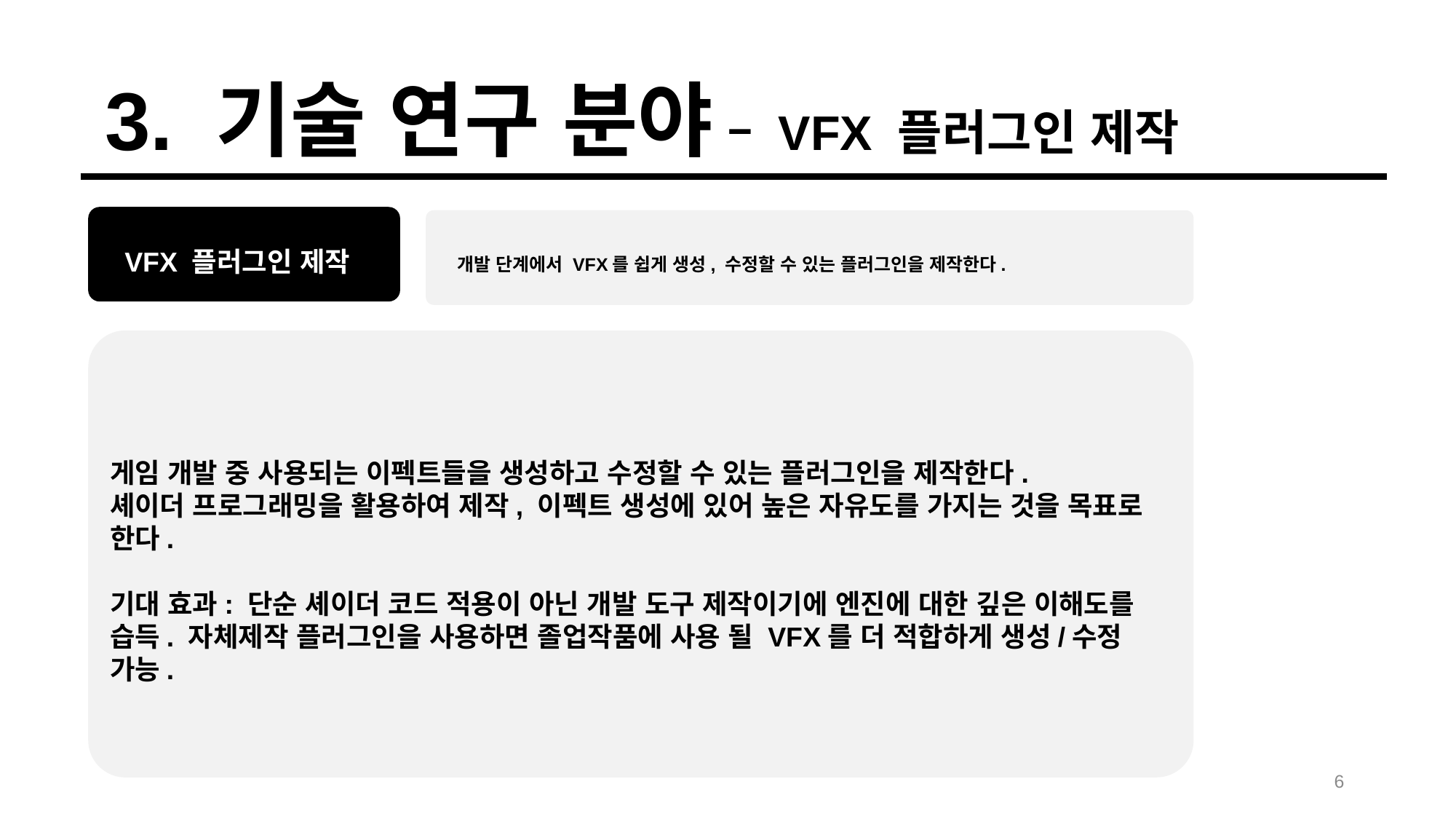

3. 기술 연구 분야 – VFX 플러그인 제작

VFX 플러그인 제작

개발 단계에서 VFX를 쉽게 생성, 수정할 수 있는 플러그인을 제작한다.

게임 개발 중 사용되는 이펙트들을 생성하고 수정할 수 있는 플러그인을 제작한다.
셰이더 프로그래밍을 활용하여 제작, 이펙트 생성에 있어 높은 자유도를 가지는 것을 목표로 한다.

기대 효과: 단순 셰이더 코드 적용이 아닌 개발 도구 제작이기에 엔진에 대한 깊은 이해도를 습득. 자체제작 플러그인을 사용하면 졸업작품에 사용 될 VFX를 더 적합하게 생성/수정 가능.
6